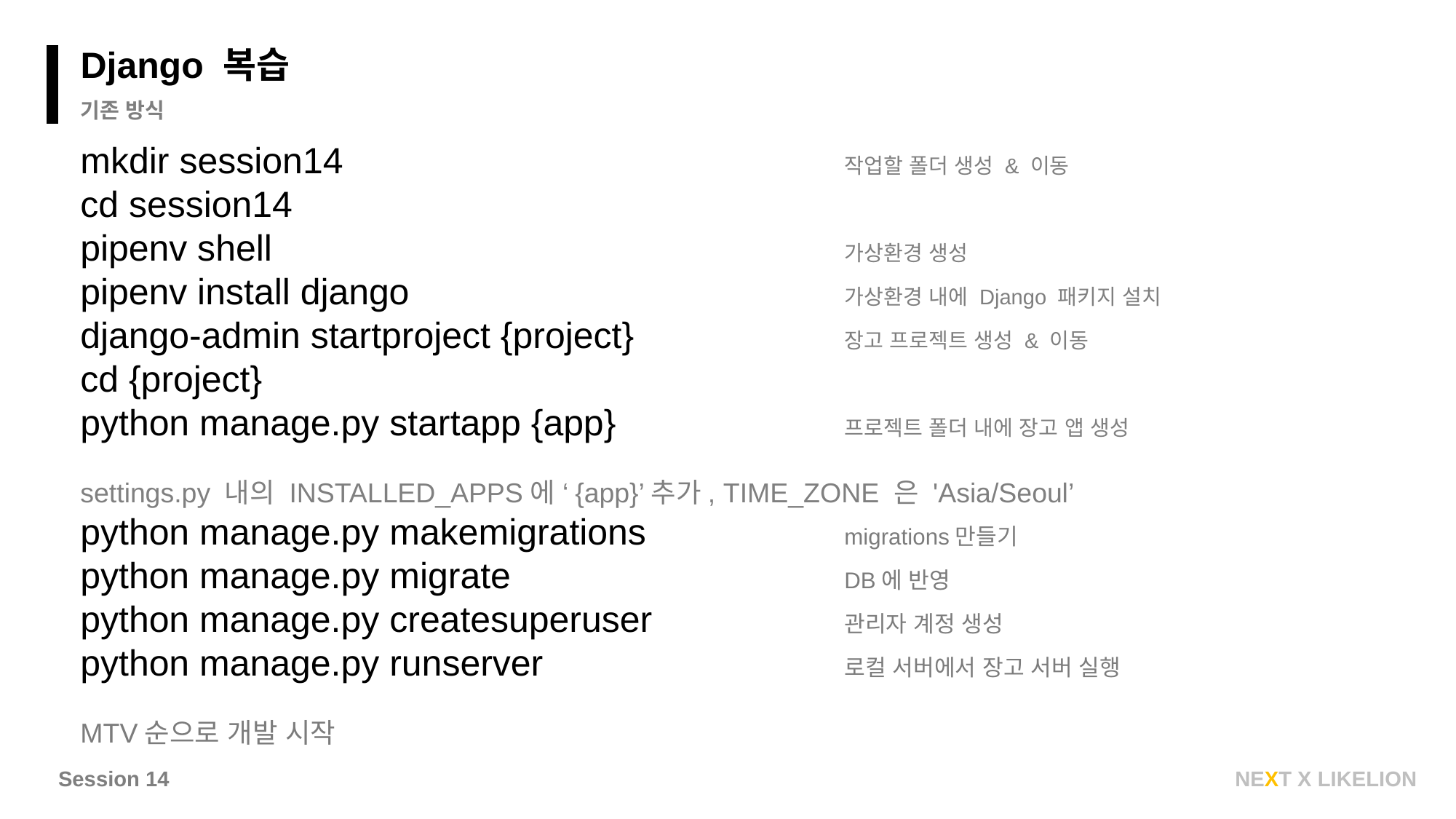

Django 복습

기존 방식
mkdir session14 					작업할 폴더 생성 & 이동
cd session14
pipenv shell	 					가상환경 생성
pipenv install django	 			가상환경 내에 Django 패키지 설치
django-admin startproject {project}	 	장고 프로젝트 생성 & 이동
cd {project}
python manage.py startapp {app} 		프로젝트 폴더 내에 장고 앱 생성

settings.py 내의 INSTALLED_APPS에 ‘{app}’추가, TIME_ZONE 은 'Asia/Seoul’
python manage.py makemigrations		migrations만들기
python manage.py migrate				DB에 반영
python manage.py createsuperuser 		관리자 계정 생성
python manage.py runserver			로컬 서버에서 장고 서버 실행

MTV순으로 개발 시작
Session 14
NEXT X LIKELION